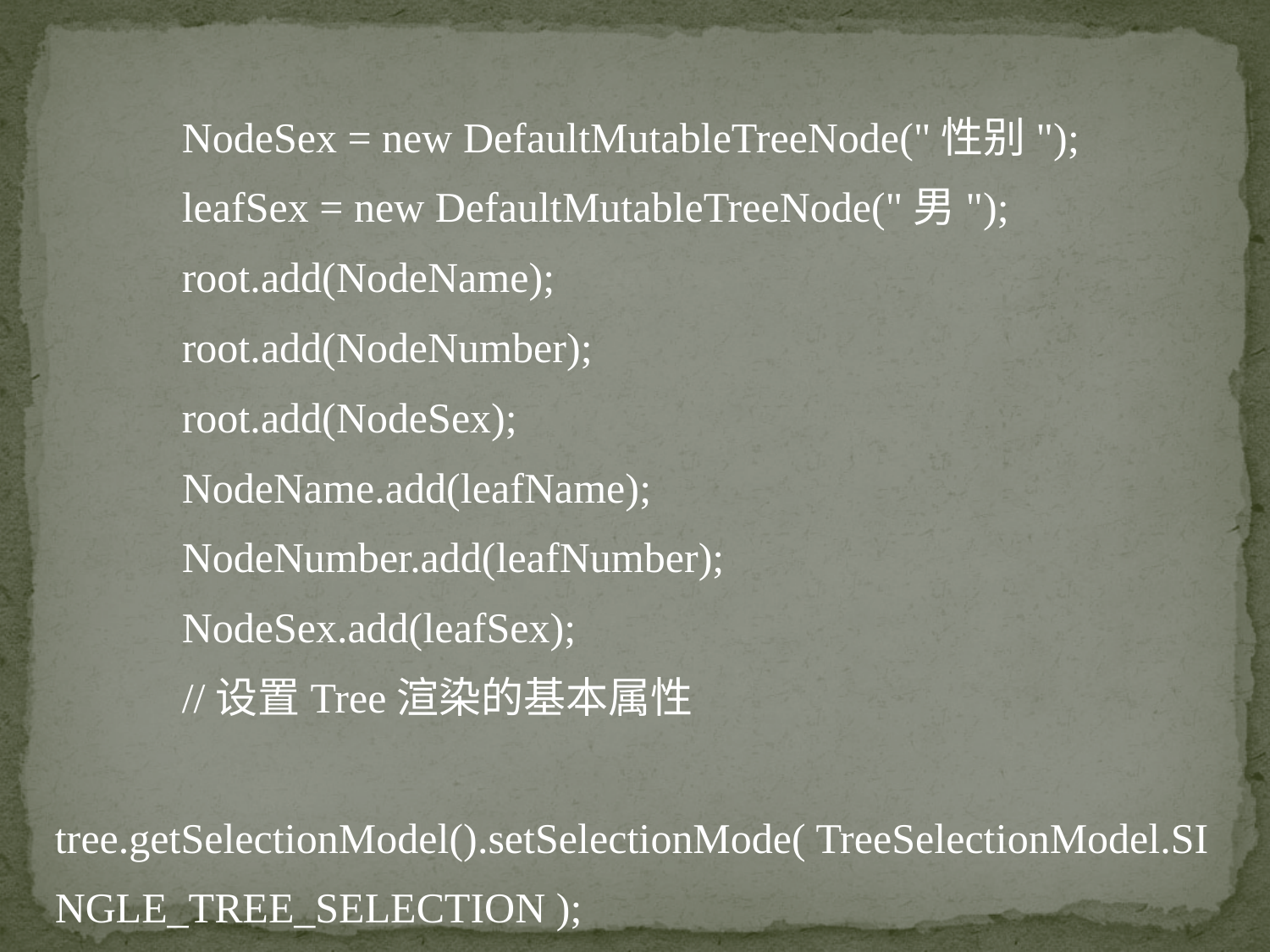

NodeSex = new DefaultMutableTreeNode("性别");
	leafSex = new DefaultMutableTreeNode("男");
	root.add(NodeName);
	root.add(NodeNumber);
	root.add(NodeSex);
	NodeName.add(leafName);
	NodeNumber.add(leafNumber);
	NodeSex.add(leafSex);
	//设置Tree渲染的基本属性
	tree.getSelectionModel().setSelectionMode( TreeSelectionModel.SINGLE_TREE_SELECTION );